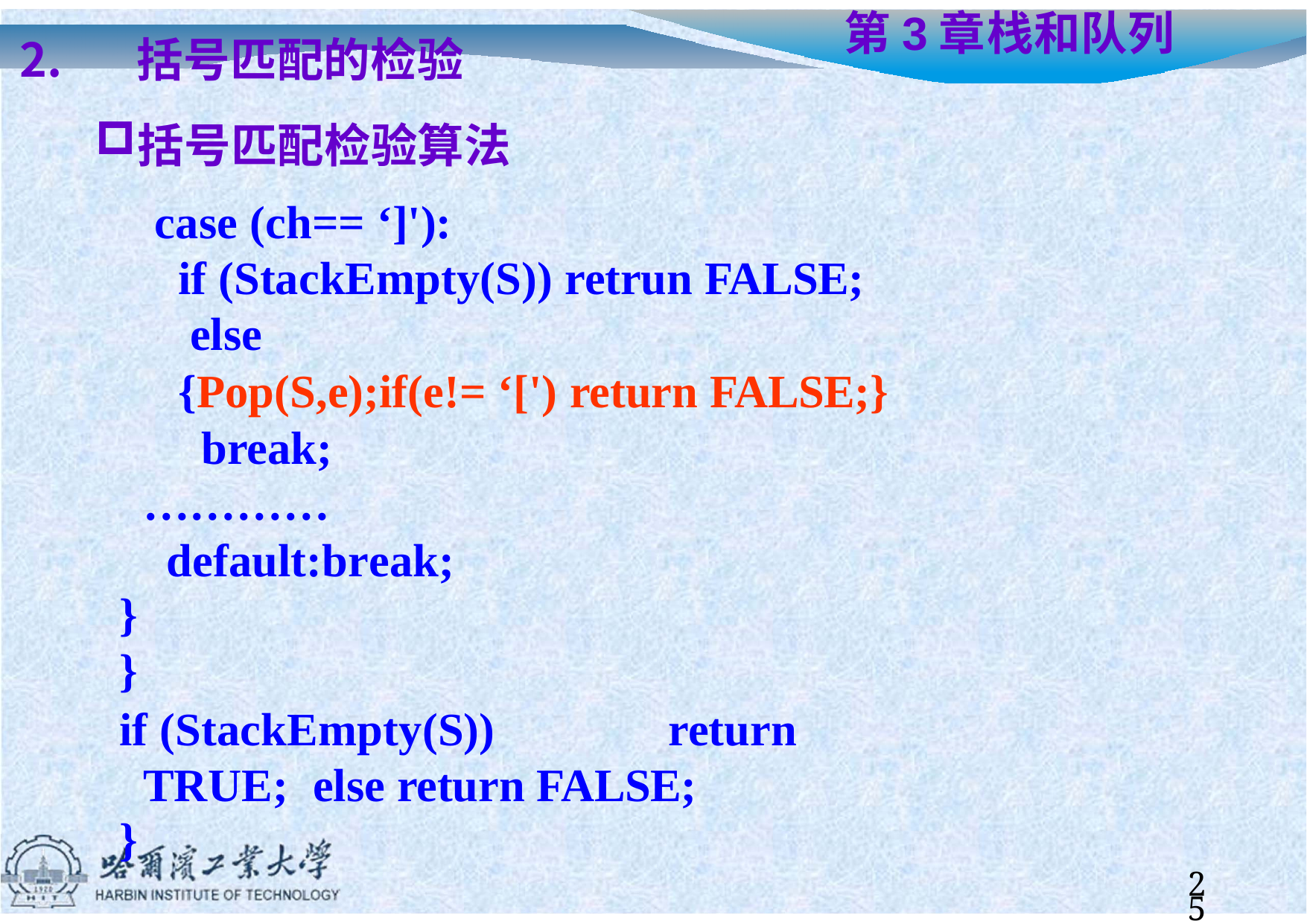

括号匹配的检验
括号匹配检验算法
case (ch== ‘]'):
if (StackEmpty(S)) retrun FALSE;  else
{Pop(S,e);if(e!= ‘[') return FALSE;}  break;
…………  default:break;
}
}
if (StackEmpty(S))	return TRUE;  else return FALSE;
}
# 第3章	栈和队列

25